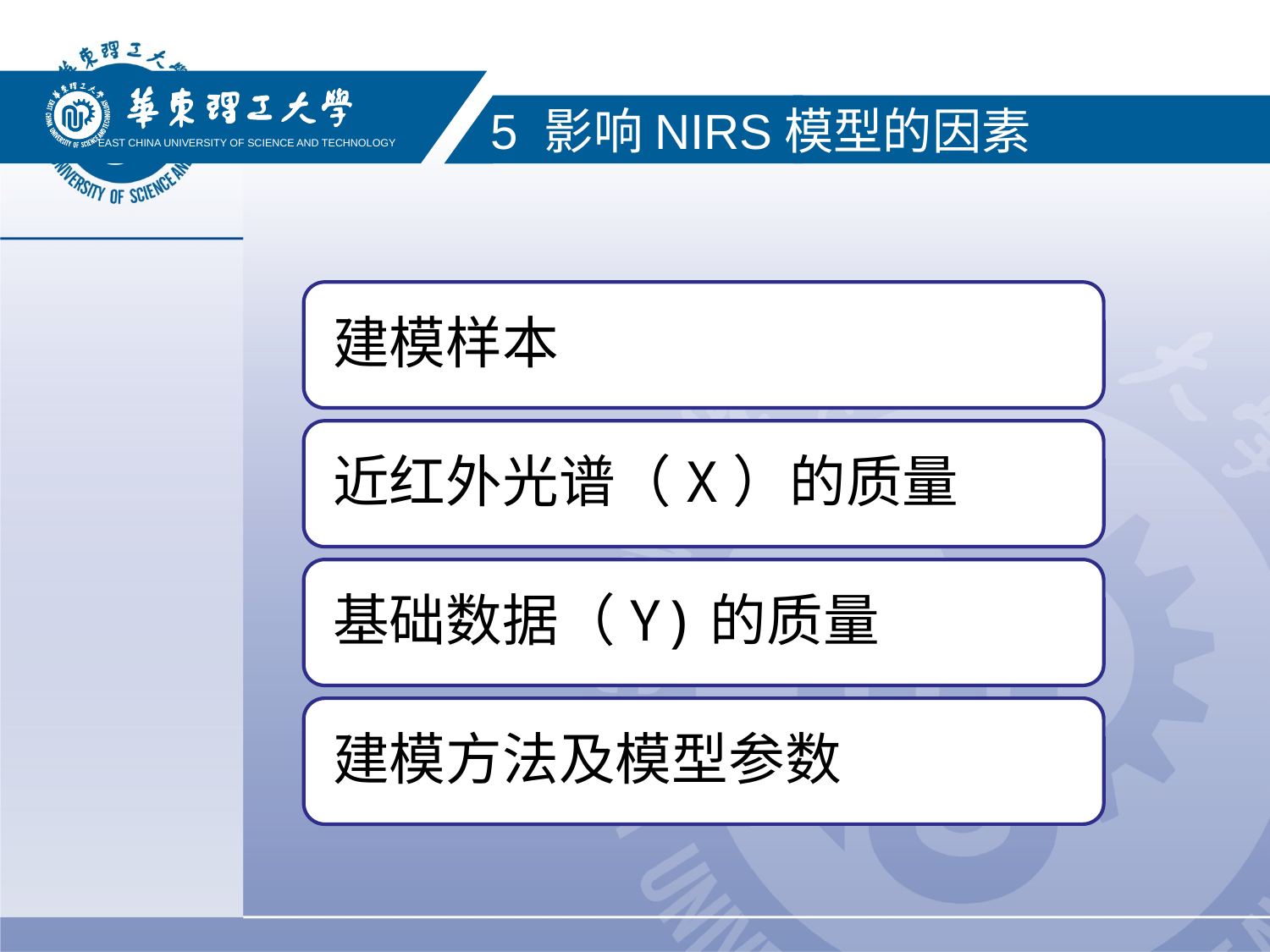

EAST CHINA UNIVERSITY OF SCIENCE AND TECHNOLOGY
5 影响NIRS模型的因素

建模样本
近红外光谱（X）的质量
基础数据（Y)的质量
建模方法及模型参数